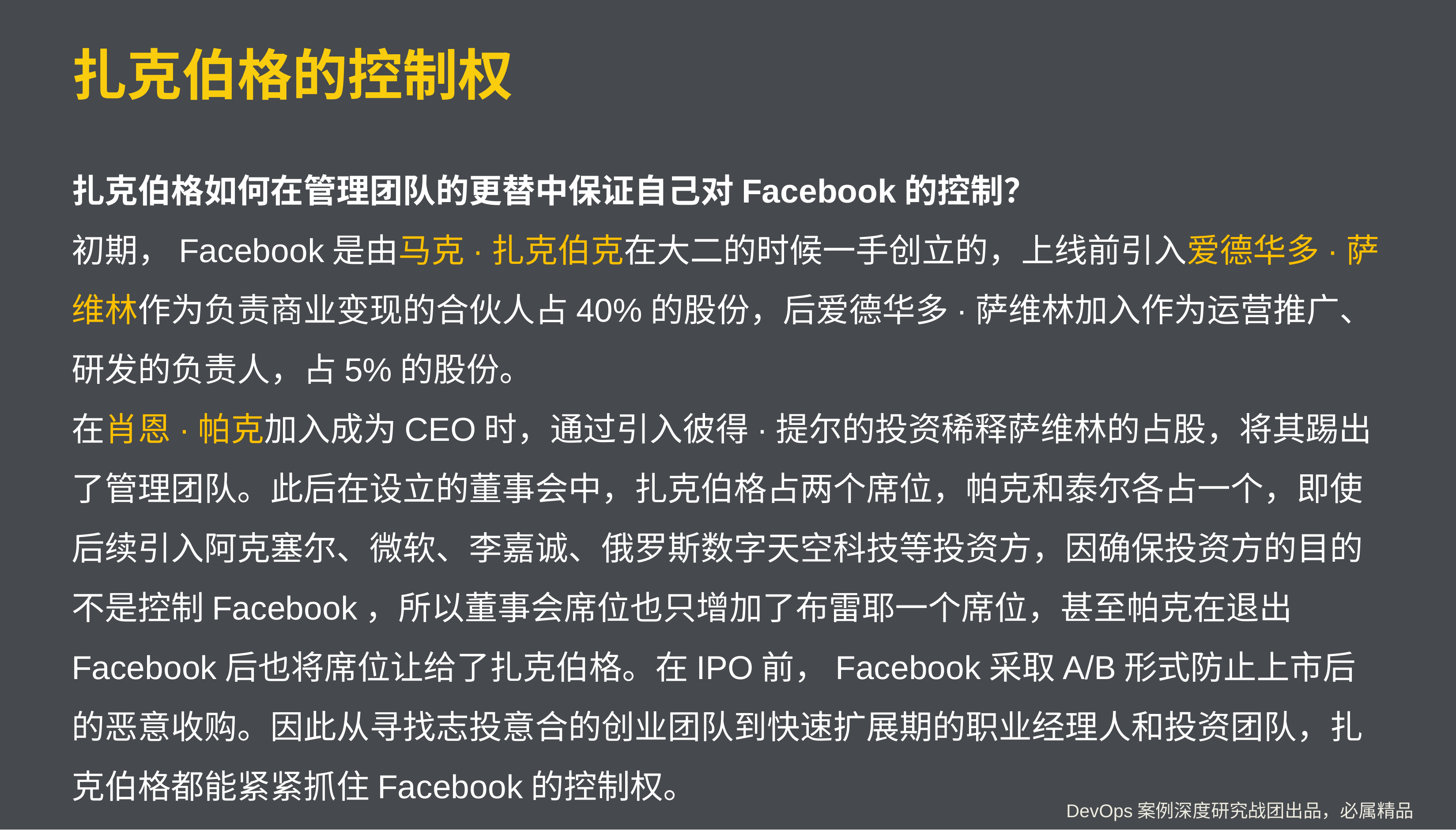

# 扎克伯格的控制权
扎克伯格如何在管理团队的更替中保证自己对Facebook的控制？
初期，Facebook是由马克·扎克伯克在大二的时候一手创立的，上线前引入爱德华多·萨维林作为负责商业变现的合伙人占40%的股份，后爱德华多·萨维林加入作为运营推广、研发的负责人，占5%的股份。
在肖恩·帕克加入成为CEO时，通过引入彼得·提尔的投资稀释萨维林的占股，将其踢出了管理团队。此后在设立的董事会中，扎克伯格占两个席位，帕克和泰尔各占一个，即使后续引入阿克塞尔、微软、李嘉诚、俄罗斯数字天空科技等投资方，因确保投资方的目的不是控制Facebook，所以董事会席位也只增加了布雷耶一个席位，甚至帕克在退出Facebook后也将席位让给了扎克伯格。在IPO前，Facebook采取A/B形式防止上市后的恶意收购。因此从寻找志投意合的创业团队到快速扩展期的职业经理人和投资团队，扎克伯格都能紧紧抓住Facebook的控制权。